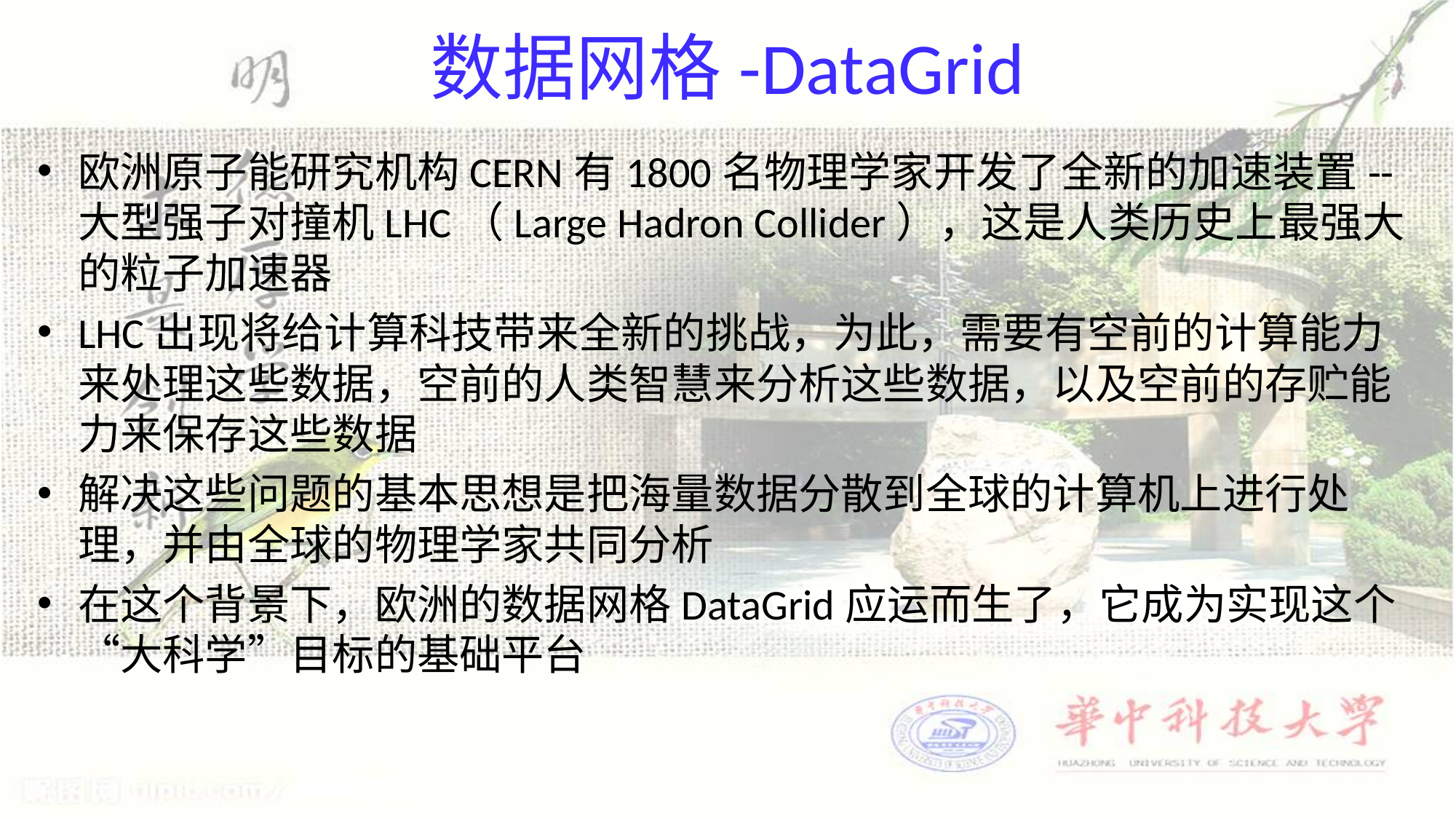

# 数据网格-DataGrid
欧洲原子能研究机构CERN有1800名物理学家开发了全新的加速装置--大型强子对撞机LHC（Large Hadron Collider），这是人类历史上最强大的粒子加速器
LHC出现将给计算科技带来全新的挑战，为此，需要有空前的计算能力来处理这些数据，空前的人类智慧来分析这些数据，以及空前的存贮能力来保存这些数据
解决这些问题的基本思想是把海量数据分散到全球的计算机上进行处理，并由全球的物理学家共同分析
在这个背景下，欧洲的数据网格DataGrid应运而生了，它成为实现这个“大科学”目标的基础平台